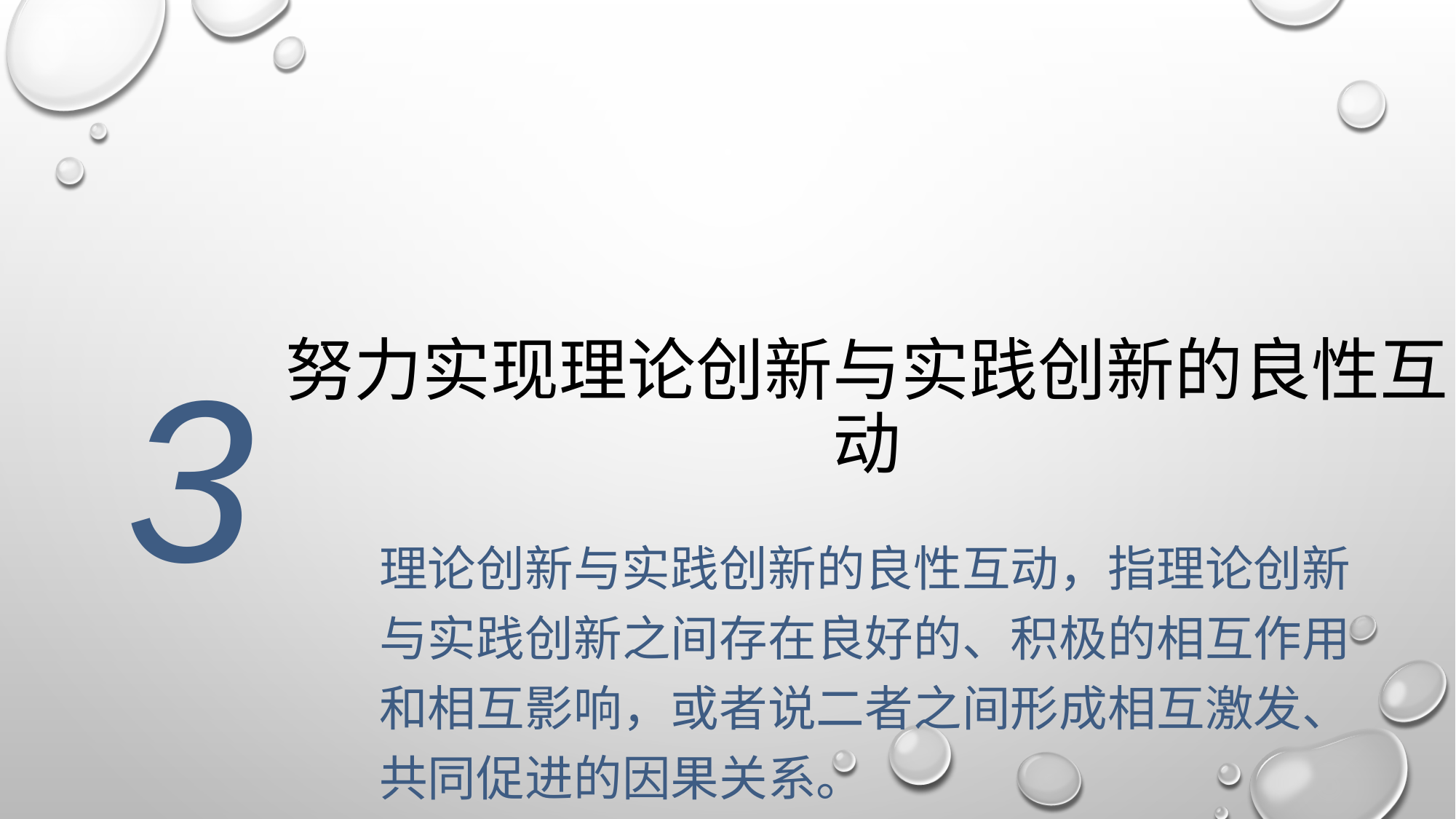

3
# 努力实现理论创新与实践创新的良性互动
理论创新与实践创新的良性互动，指理论创新与实践创新之间存在良好的、积极的相互作用和相互影响，或者说二者之间形成相互激发、共同促进的因果关系。